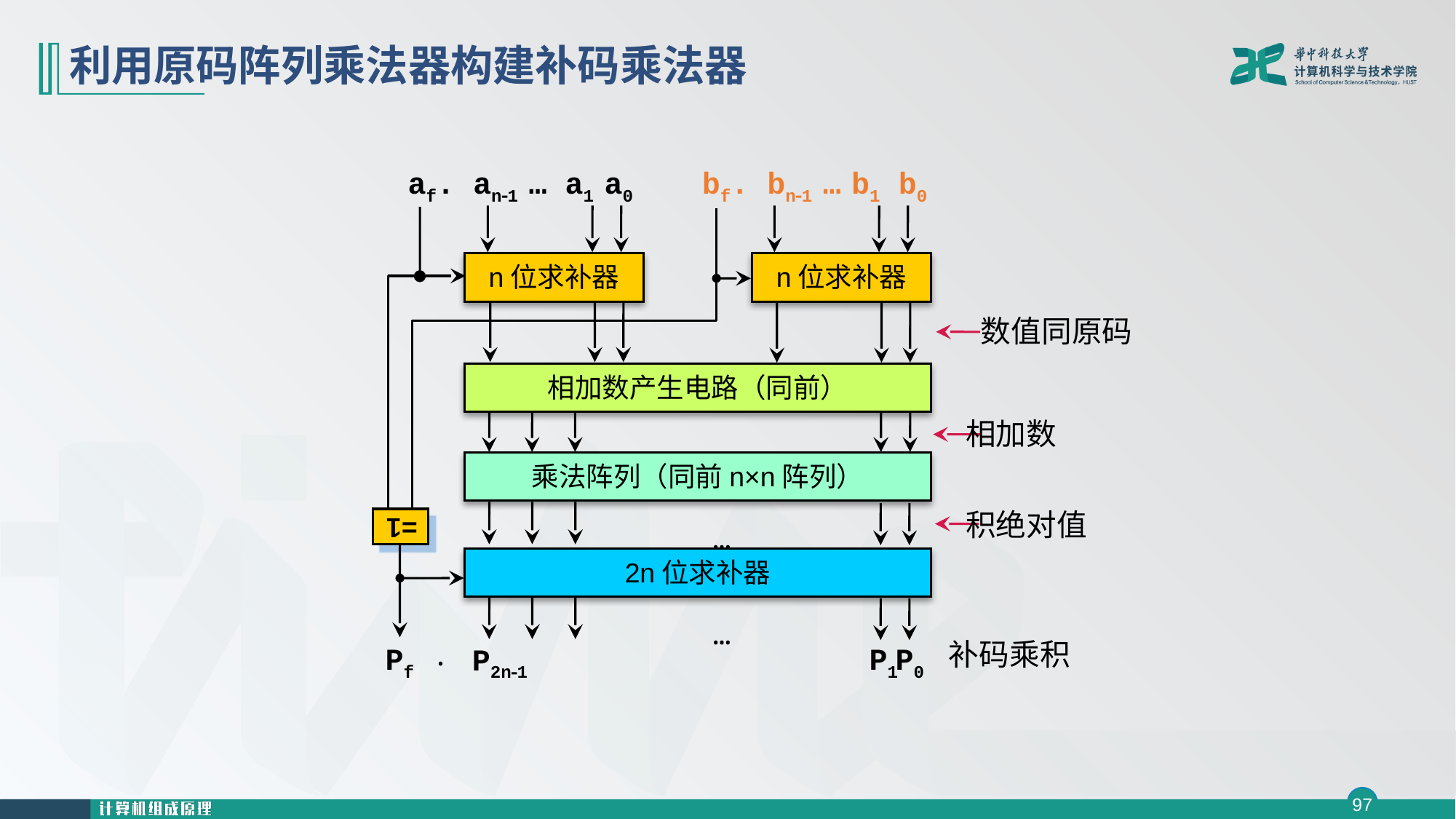

# 利用原码阵列乘法器构建补码乘法器
         af. an−1 … a1 a0
bf. bn−1 … b1 b0

n位求补器
n位求补器

数值同原码
相加数产生电路（同前）

相加数
乘法阵列（同前n×n阵列）
=1

…
积绝对值

Pf
.

2n位求补器

…
补码乘积
P2n−1
P1
P0